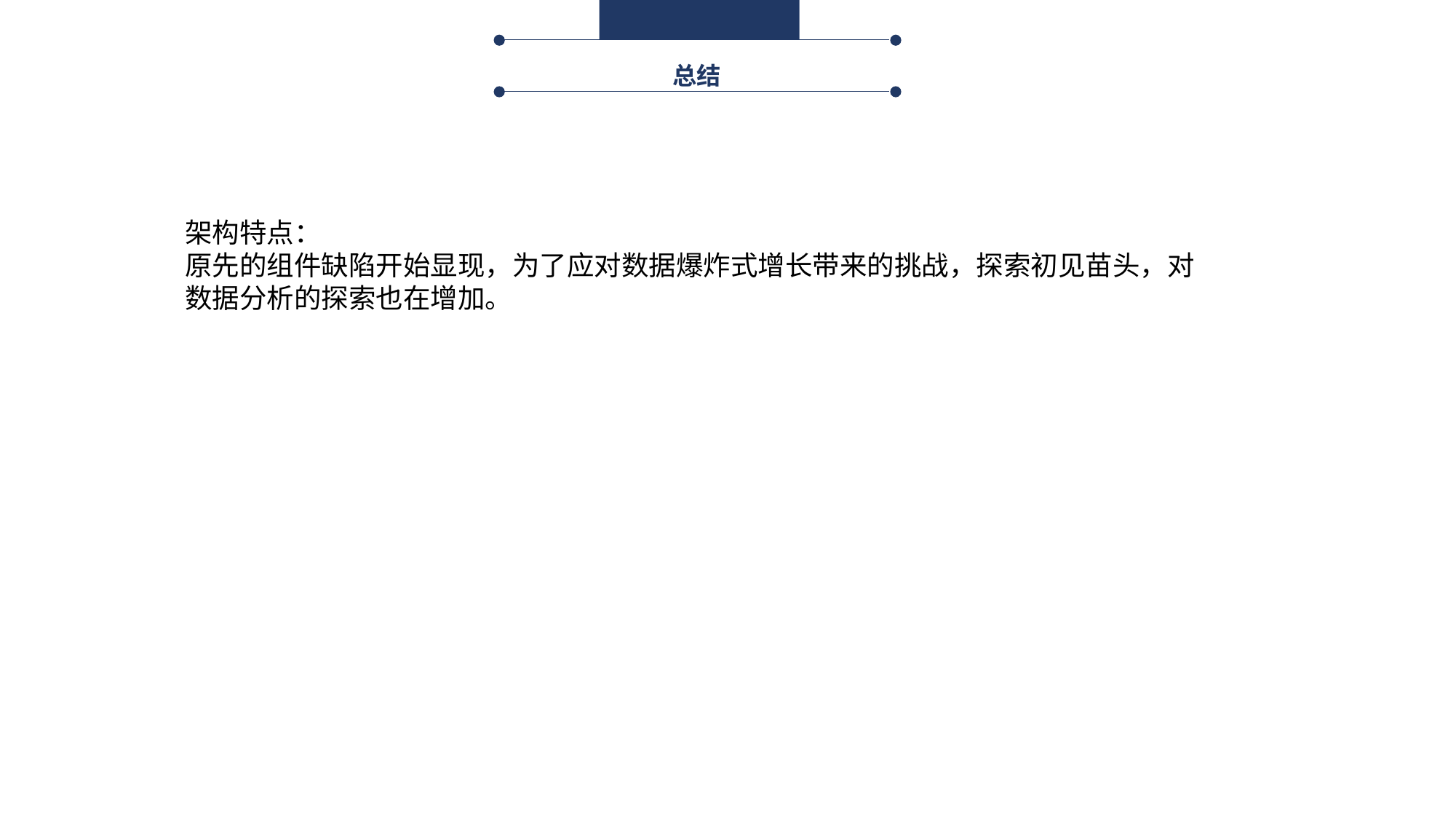

总结
架构特点：
原先的组件缺陷开始显现，为了应对数据爆炸式增长带来的挑战，探索初见苗头，对数据分析的探索也在增加。